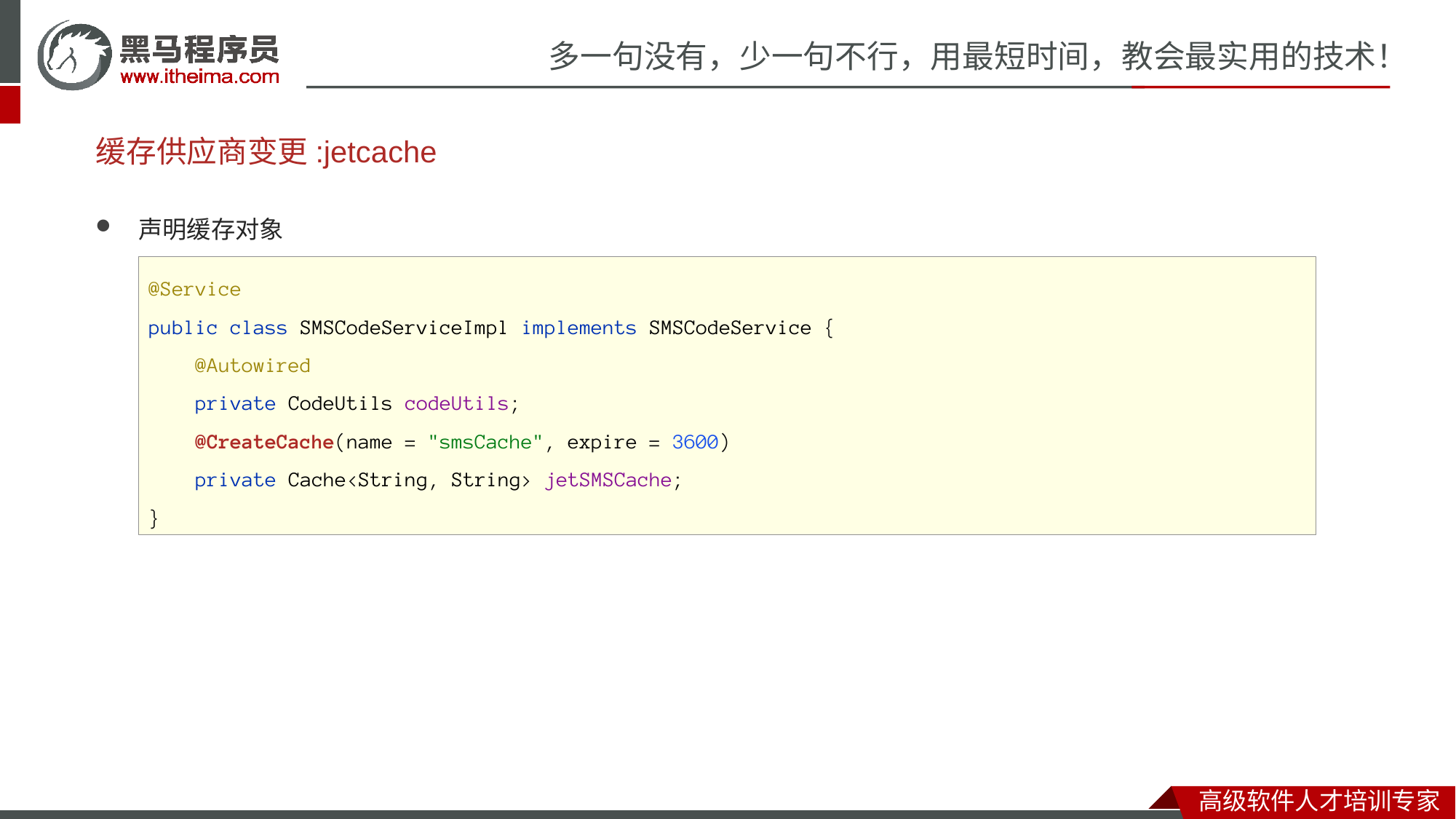

# 缓存供应商变更:jetcache
声明缓存对象
@Service
public class SMSCodeServiceImpl implements SMSCodeService {
    @Autowired
    private CodeUtils codeUtils;
    @CreateCache(name = "smsCache", expire = 3600)
    private Cache<String, String> jetSMSCache;
}